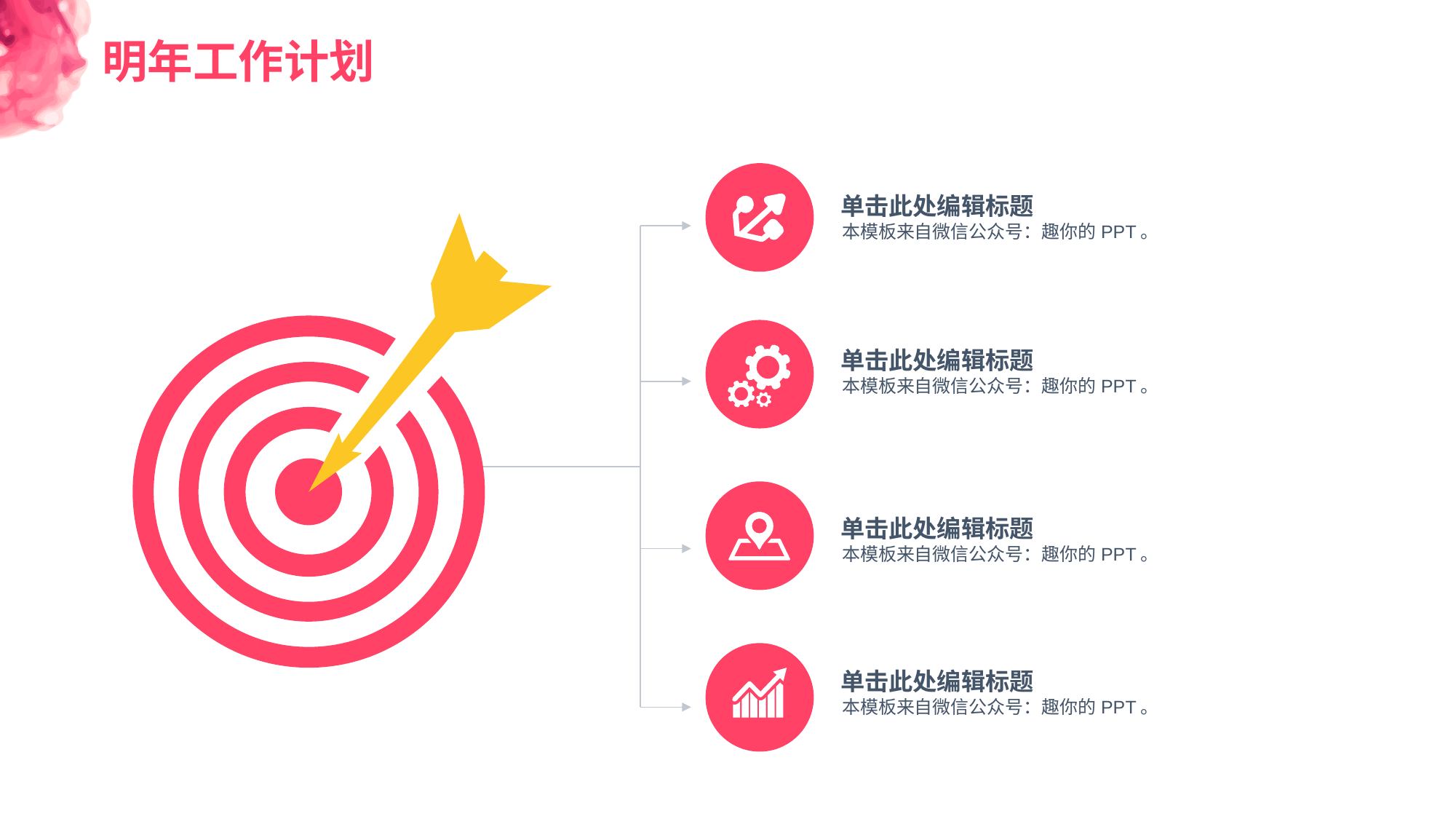

明年工作计划

单击此处编辑标题

本模板来自微信公众号：趣你的PPT。

单击此处编辑标题

本模板来自微信公众号：趣你的PPT。

单击此处编辑标题

本模板来自微信公众号：趣你的PPT。

单击此处编辑标题

本模板来自微信公众号：趣你的PPT。